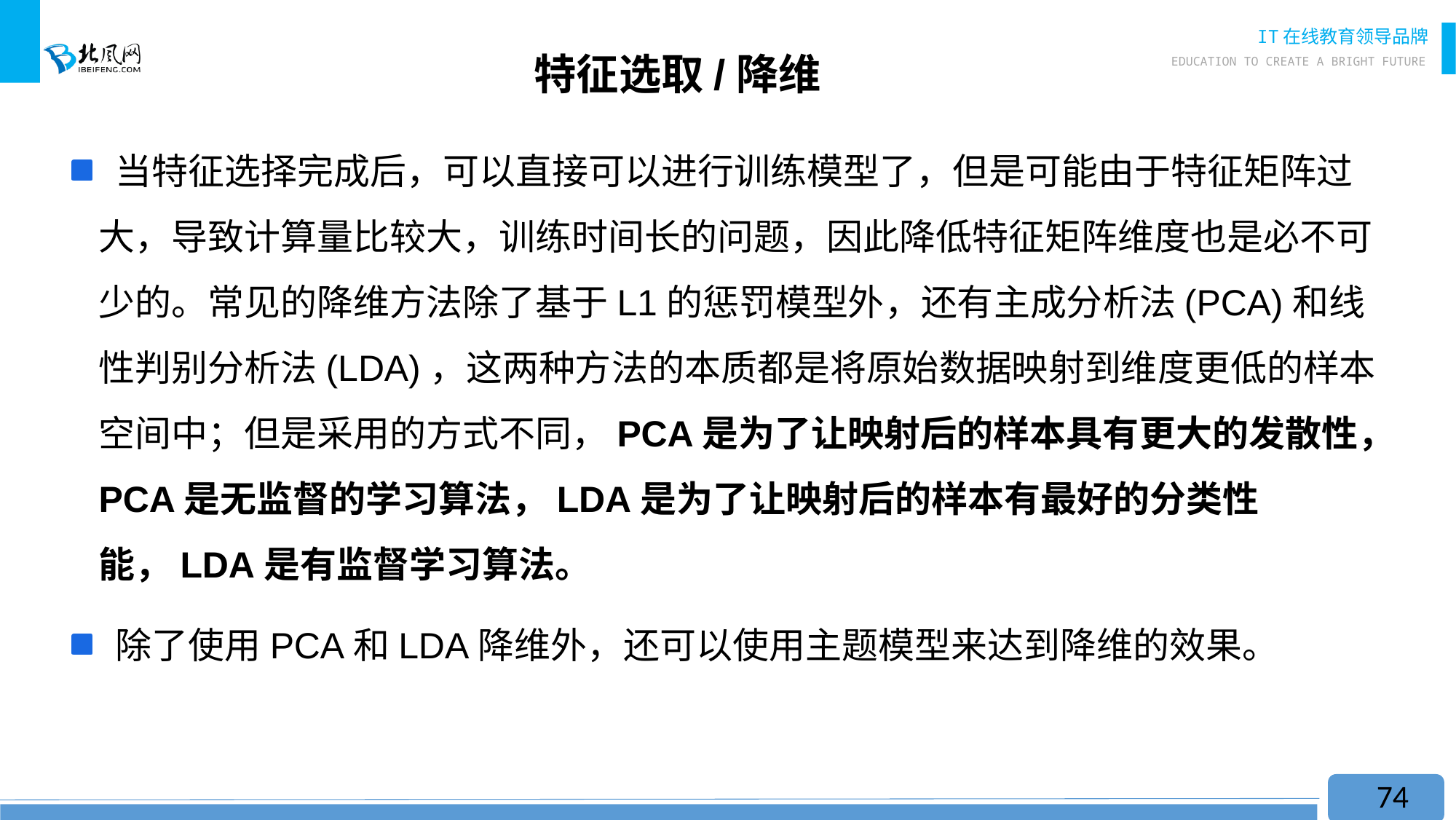

# 特征选取/降维
 当特征选择完成后，可以直接可以进行训练模型了，但是可能由于特征矩阵过大，导致计算量比较大，训练时间长的问题，因此降低特征矩阵维度也是必不可少的。常见的降维方法除了基于L1的惩罚模型外，还有主成分析法(PCA)和线性判别分析法(LDA)，这两种方法的本质都是将原始数据映射到维度更低的样本空间中；但是采用的方式不同，PCA是为了让映射后的样本具有更大的发散性，PCA是无监督的学习算法，LDA是为了让映射后的样本有最好的分类性能，LDA是有监督学习算法。
 除了使用PCA和LDA降维外，还可以使用主题模型来达到降维的效果。